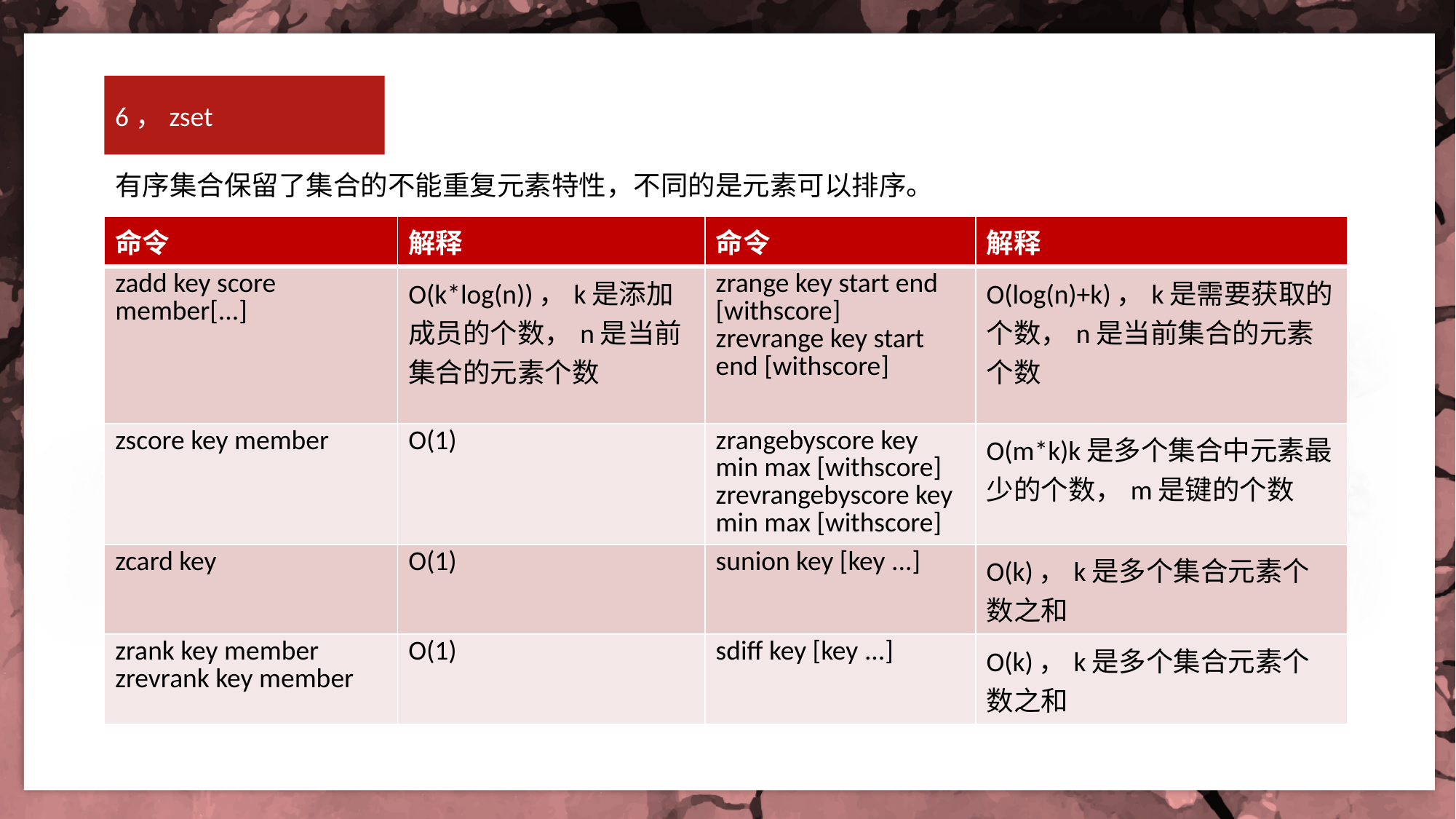

6，zset
有序集合保留了集合的不能重复元素特性，不同的是元素可以排序。
| 命令 | 解释 | 命令 | 解释 |
| --- | --- | --- | --- |
| zadd key score member[...] | O(k\*log(n))，k是添加成员的个数，n是当前集合的元素个数 | zrange key start end [withscore] zrevrange key start end [withscore] | O(log(n)+k)，k是需要获取的个数，n是当前集合的元素个数 |
| zscore key member | O(1) | zrangebyscore key min max [withscore] zrevrangebyscore key min max [withscore] | O(m\*k)k是多个集合中元素最少的个数，m是键的个数 |
| zcard key | O(1) | sunion key [key ...] | O(k)，k是多个集合元素个数之和 |
| zrank key member zrevrank key member | O(1) | sdiff key [key ...] | O(k)，k是多个集合元素个数之和 |